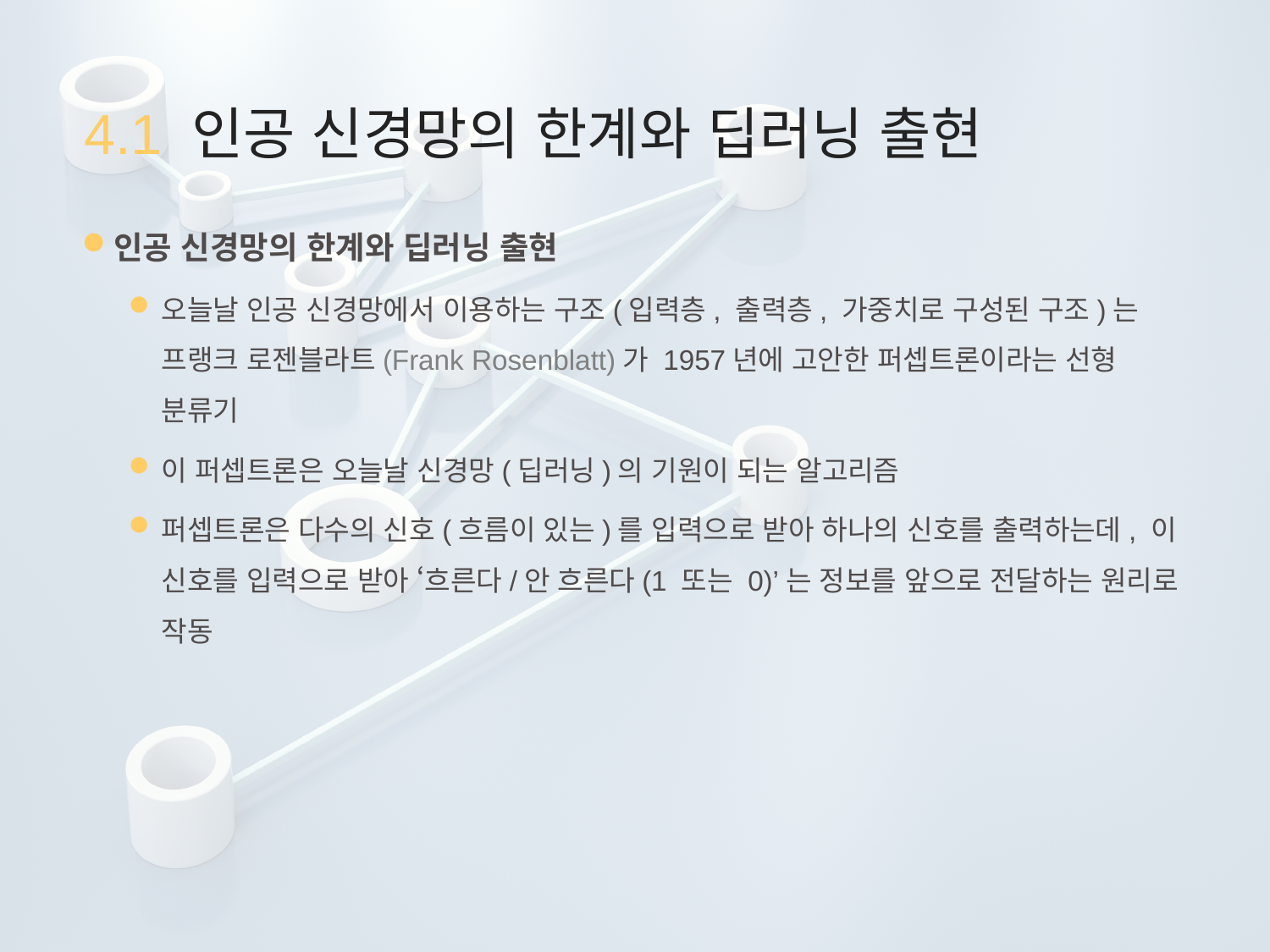

# 4.1 인공 신경망의 한계와 딥러닝 출현
인공 신경망의 한계와 딥러닝 출현
오늘날 인공 신경망에서 이용하는 구조(입력층, 출력층, 가중치로 구성된 구조)는 프랭크 로젠블라트(Frank Rosenblatt)가 1957년에 고안한 퍼셉트론이라는 선형 분류기
이 퍼셉트론은 오늘날 신경망(딥러닝)의 기원이 되는 알고리즘
퍼셉트론은 다수의 신호(흐름이 있는)를 입력으로 받아 하나의 신호를 출력하는데, 이 신호를 입력으로 받아 ‘흐른다/안 흐른다(1 또는 0)’는 정보를 앞으로 전달하는 원리로 작동